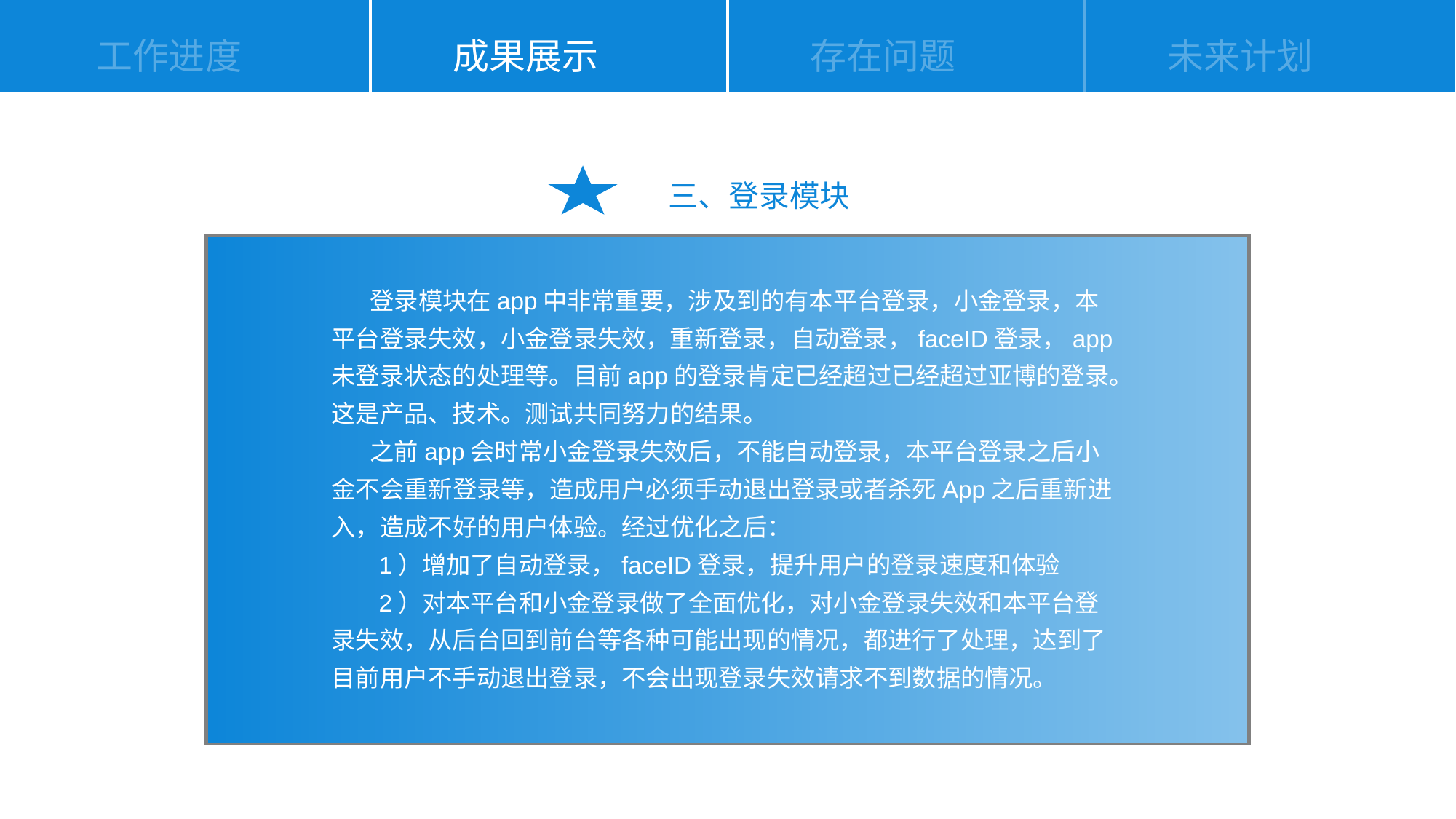

工作进度
成果展示
存在问题
未来计划
三、登录模块

      登录模块在app中非常重要，涉及到的有本平台登录，小金登录，本平台登录失效，小金登录失效，重新登录，自动登录，faceID登录，app未登录状态的处理等。目前app的登录肯定已经超过已经超过亚博的登录。这是产品、技术。测试共同努力的结果。
      之前app会时常小金登录失效后，不能自动登录，本平台登录之后小金不会重新登录等，造成用户必须手动退出登录或者杀死App之后重新进入，造成不好的用户体验。经过优化之后：
       1）增加了自动登录，faceID登录，提升用户的登录速度和体验
       2）对本平台和小金登录做了全面优化，对小金登录失效和本平台登录失效，从后台回到前台等各种可能出现的情况，都进行了处理，达到了目前用户不手动退出登录，不会出现登录失效请求不到数据的情况。
Maecenas porttitor congue massa.
Fusce posuere, magna sed pulvinar ultricies, purus lectus malesuada libero, sit amet commodo magna eros quis urna.